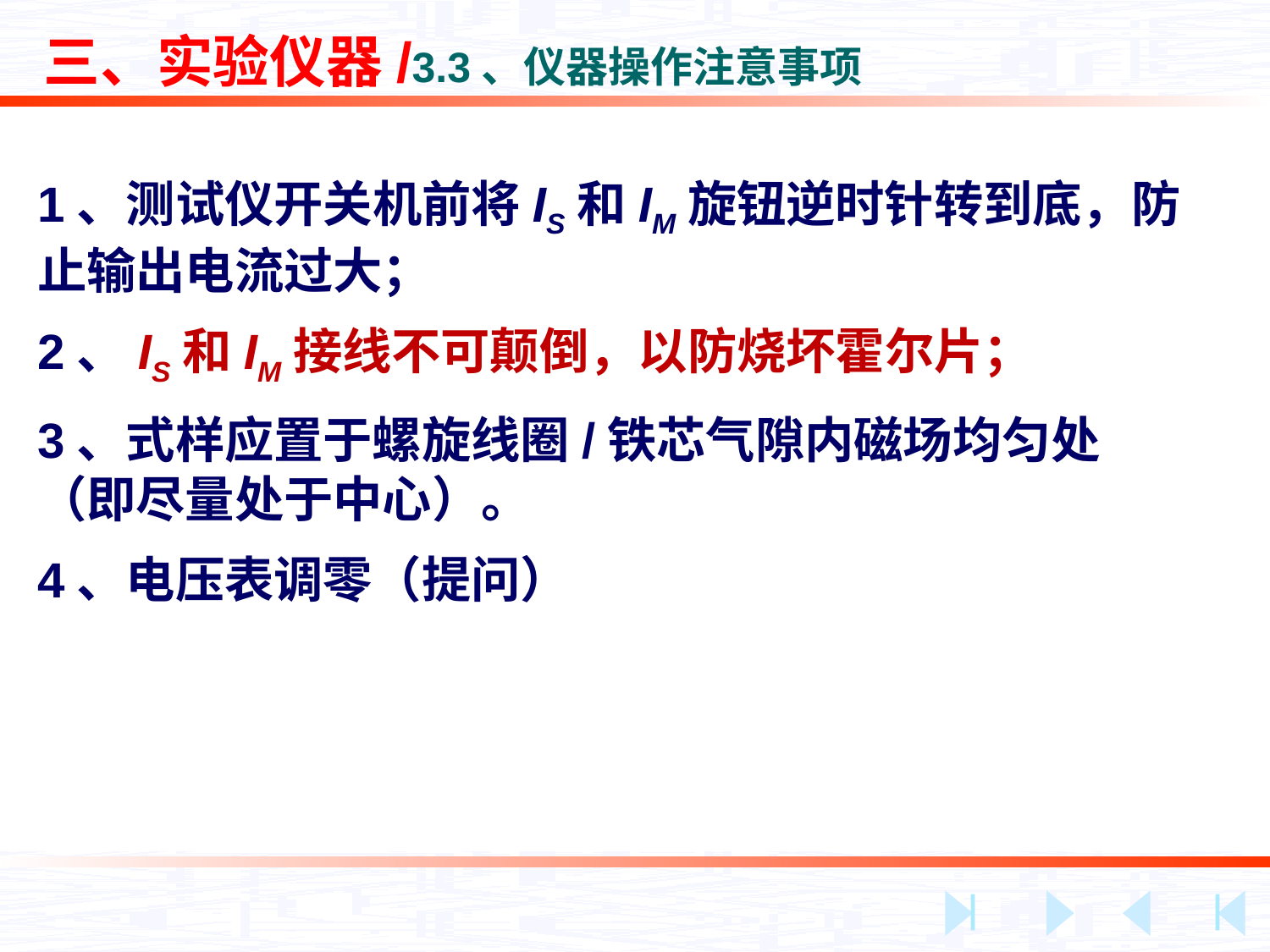

三、实验仪器/3.3、仪器操作注意事项
1、测试仪开关机前将IS和IM旋钮逆时针转到底，防止输出电流过大；
2、IS和IM接线不可颠倒，以防烧坏霍尔片；
3、式样应置于螺旋线圈/铁芯气隙内磁场均匀处（即尽量处于中心）。
4、电压表调零（提问）